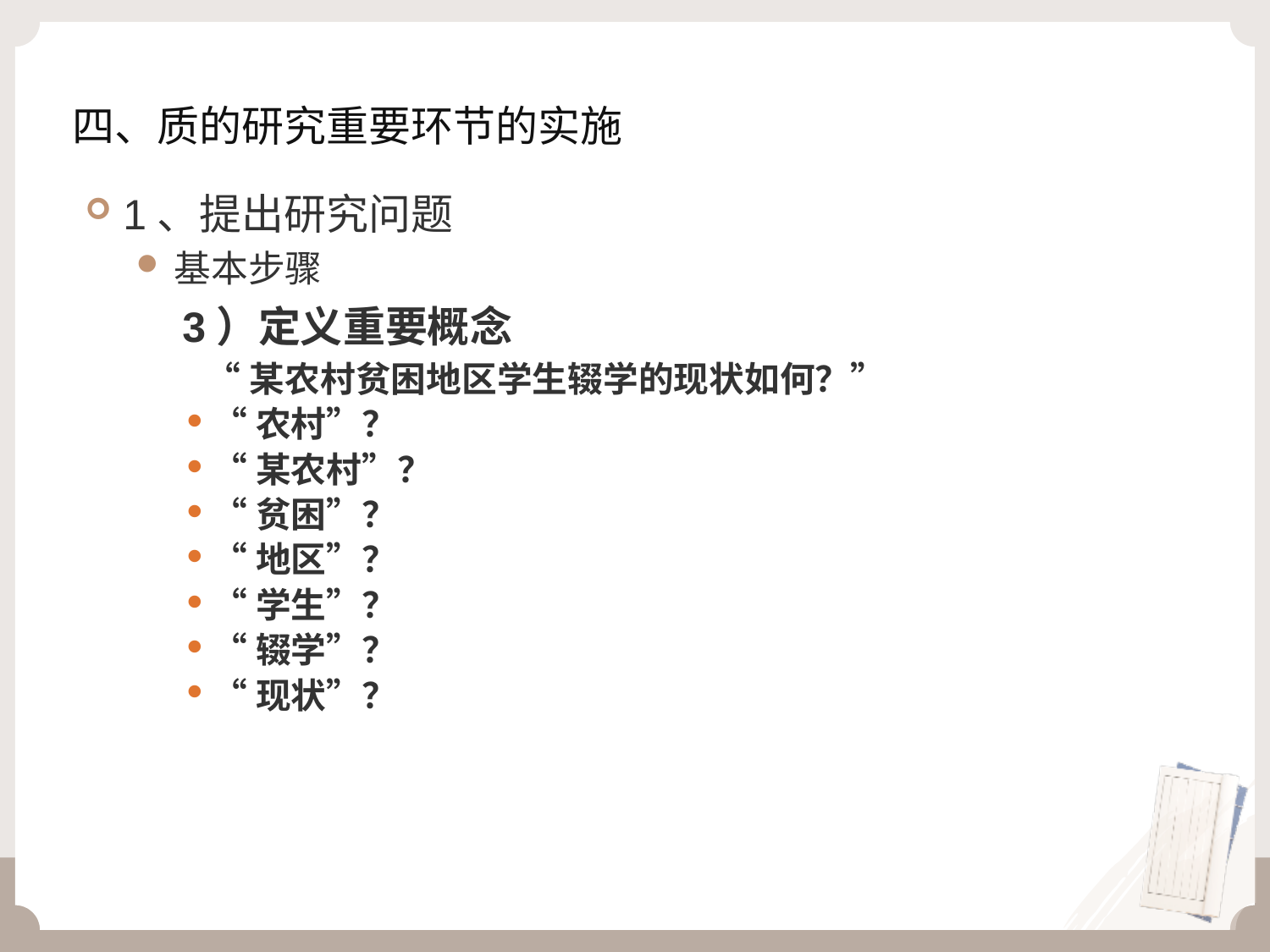

# 四、质的研究重要环节的实施
1、提出研究问题
基本步骤
	     3）定义重要概念
               “某农村贫困地区学生辍学的现状如何？”
“农村”？
“某农村”？
“贫困”？
“地区”？
“学生”？
“辍学”？
“现状”？